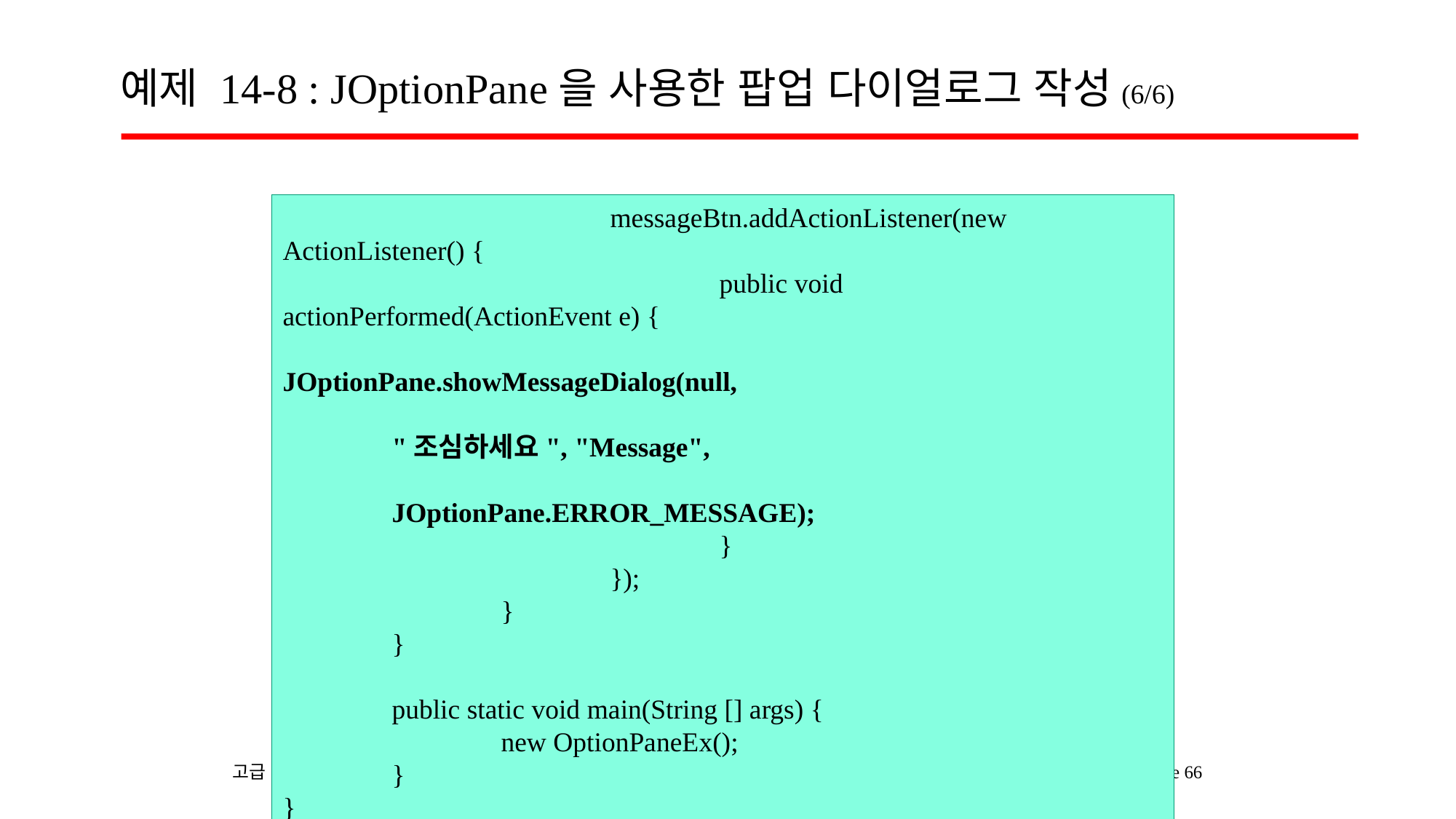

# 예제 14-8 : JOptionPane을 사용한 팝업 다이얼로그 작성(6/6)
			messageBtn.addActionListener(new ActionListener() {
				public void actionPerformed(ActionEvent e) {
					JOptionPane.showMessageDialog(null,
									"조심하세요", "Message",
									JOptionPane.ERROR_MESSAGE);
				}
			});
		}
	}

	public static void main(String [] args) {
		new OptionPaneEx();
	}
}